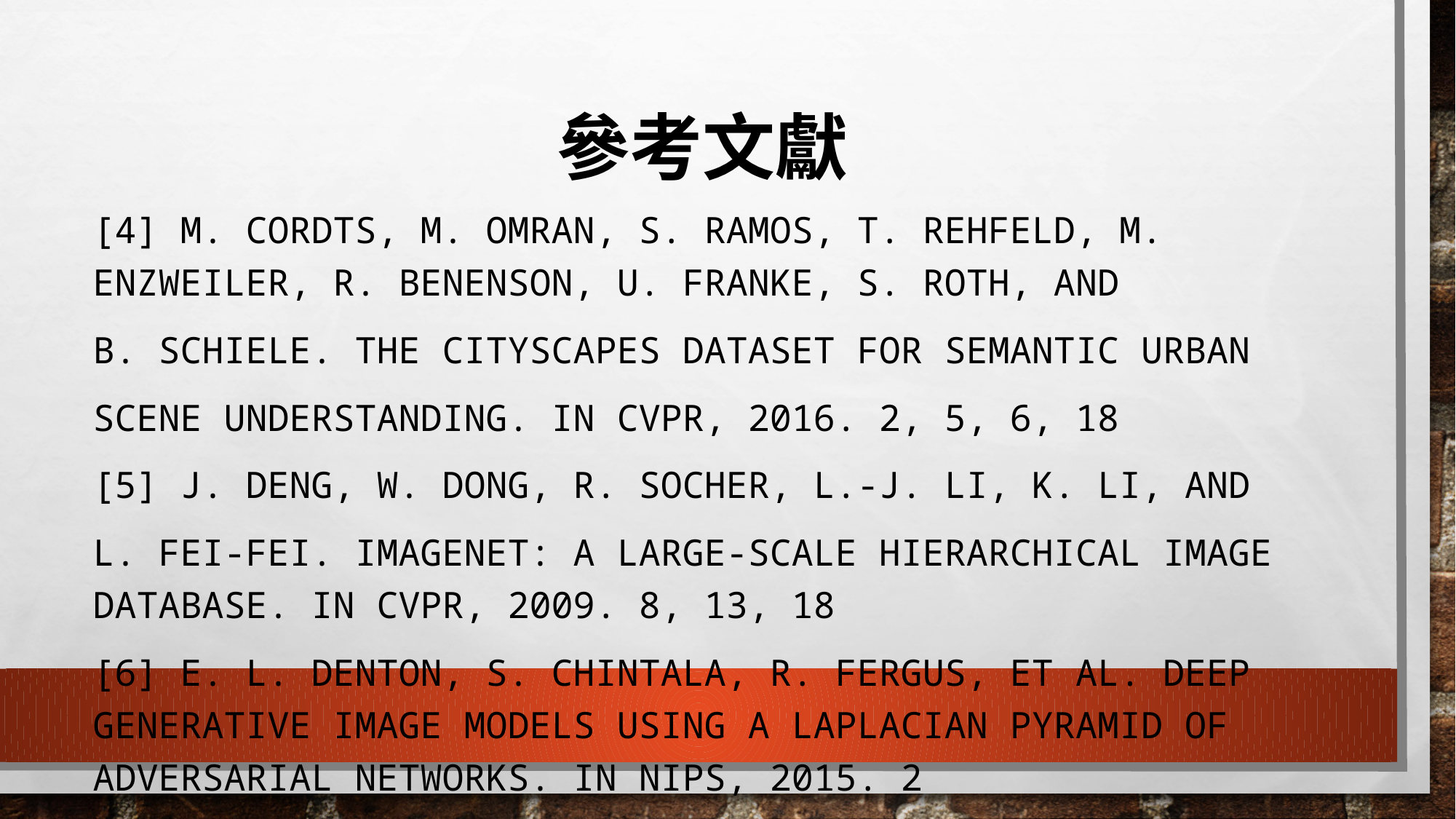

# 參考文獻
[4] M. Cordts, M. Omran, S. Ramos, T. Rehfeld, M. Enzweiler, R. Benenson, U. Franke, S. Roth, and
B. Schiele. The cityscapes dataset for semantic urban
scene understanding. In CVPR, 2016. 2, 5, 6, 18
[5] J. Deng, W. Dong, R. Socher, L.-J. Li, K. Li, and
L. Fei-Fei. Imagenet: A large-scale hierarchical image database. In CVPR, 2009. 8, 13, 18
[6] E. L. Denton, S. Chintala, R. Fergus, et al. Deep generative image models using a laplacian pyramid of adversarial networks. In NIPS, 2015. 2